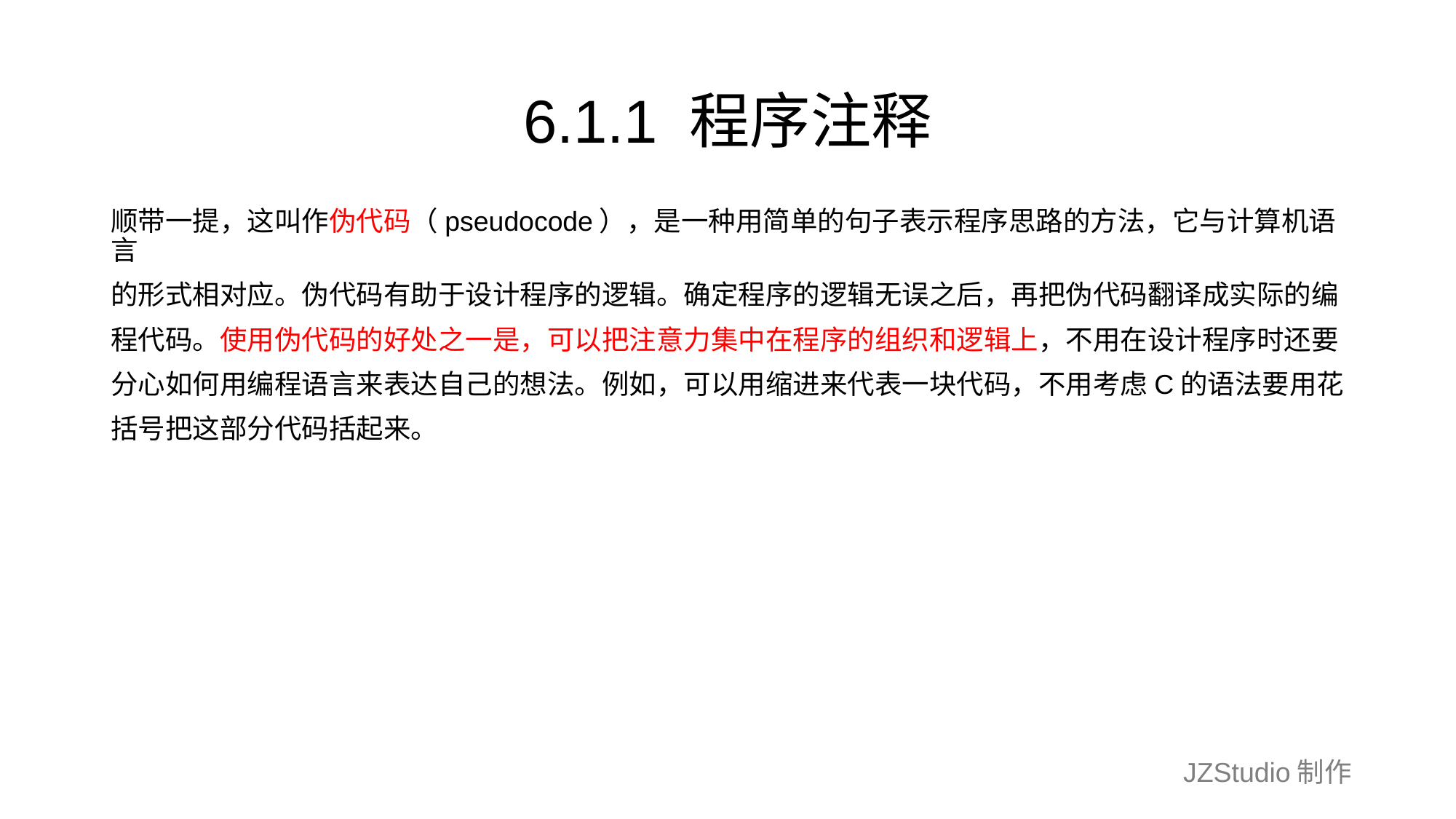

# 6.1.1 程序注释
顺带一提，这叫作伪代码（pseudocode），是一种用简单的句子表示程序思路的方法，它与计算机语言
的形式相对应。伪代码有助于设计程序的逻辑。确定程序的逻辑无误之后，再把伪代码翻译成实际的编
程代码。使用伪代码的好处之一是，可以把注意力集中在程序的组织和逻辑上，不用在设计程序时还要
分心如何用编程语言来表达自己的想法。例如，可以用缩进来代表一块代码，不用考虑C的语法要用花
括号把这部分代码括起来。